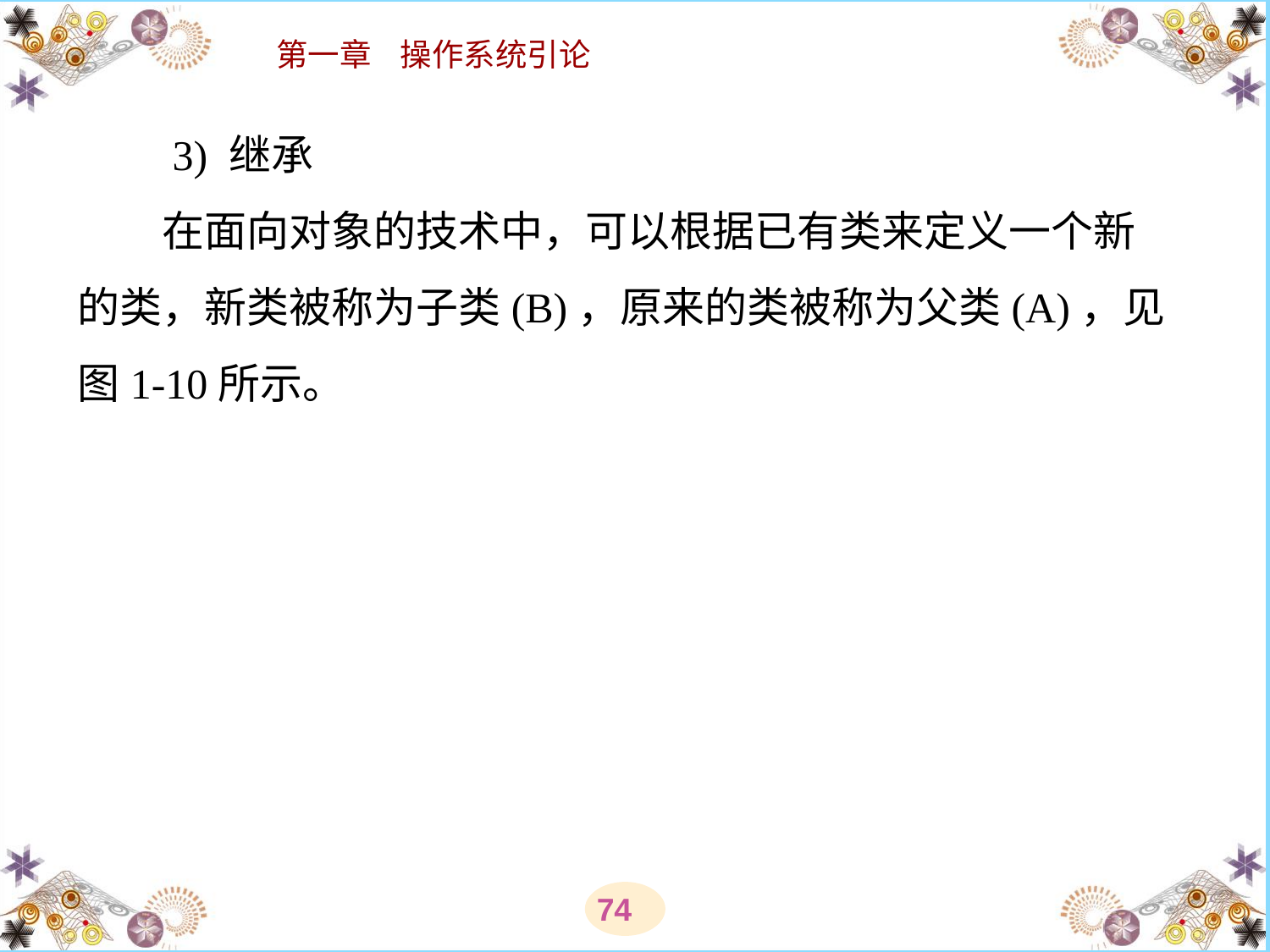

# 3) 继承 　　在面向对象的技术中，可以根据已有类来定义一个新 的类，新类被称为子类(B)，原来的类被称为父类(A)，见图1-10所示。